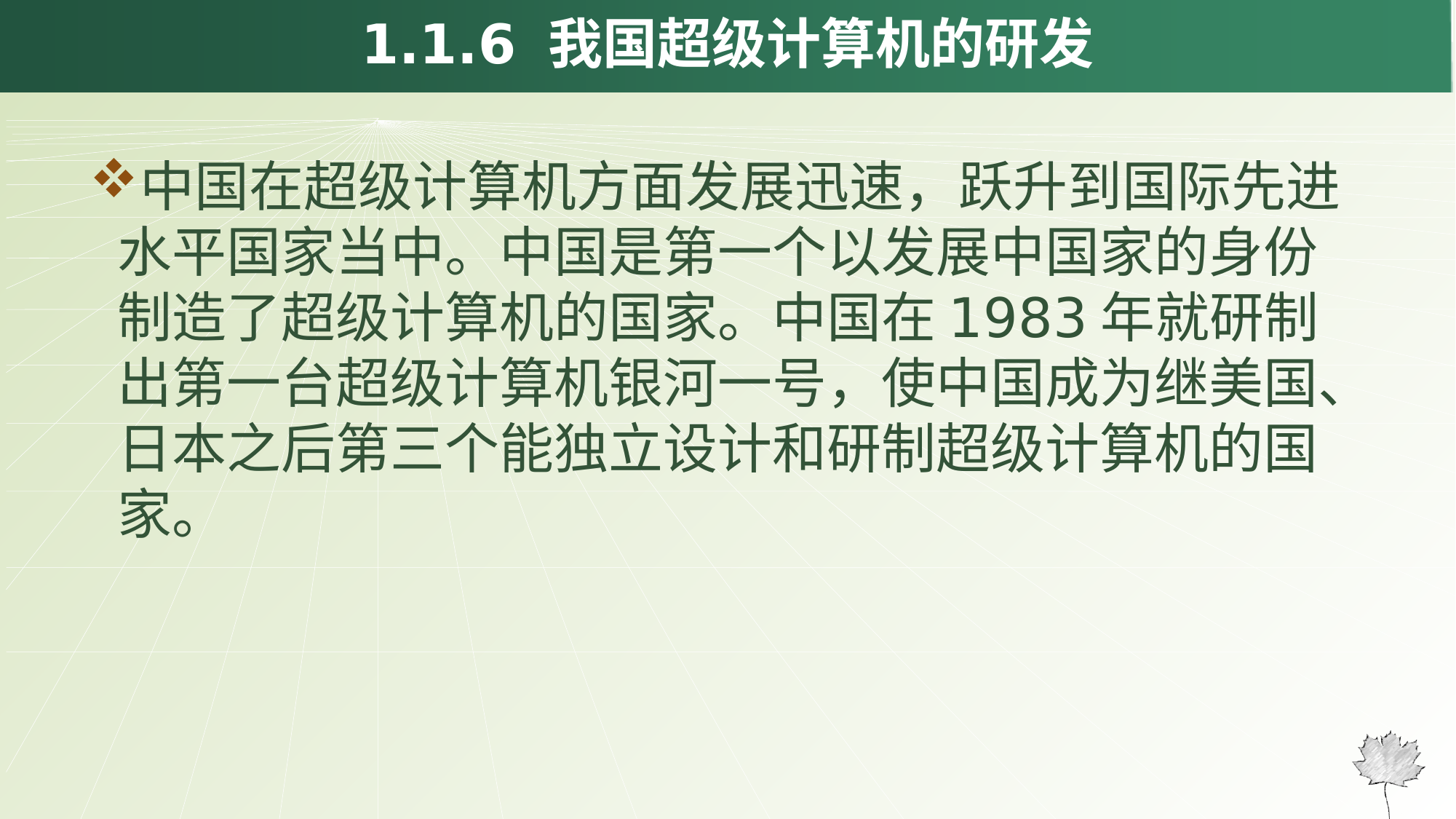

# 1.1.6 我国超级计算机的研发
中国在超级计算机方面发展迅速，跃升到国际先进水平国家当中。中国是第一个以发展中国家的身份制造了超级计算机的国家。中国在1983年就研制出第一台超级计算机银河一号，使中国成为继美国、日本之后第三个能独立设计和研制超级计算机的国家。